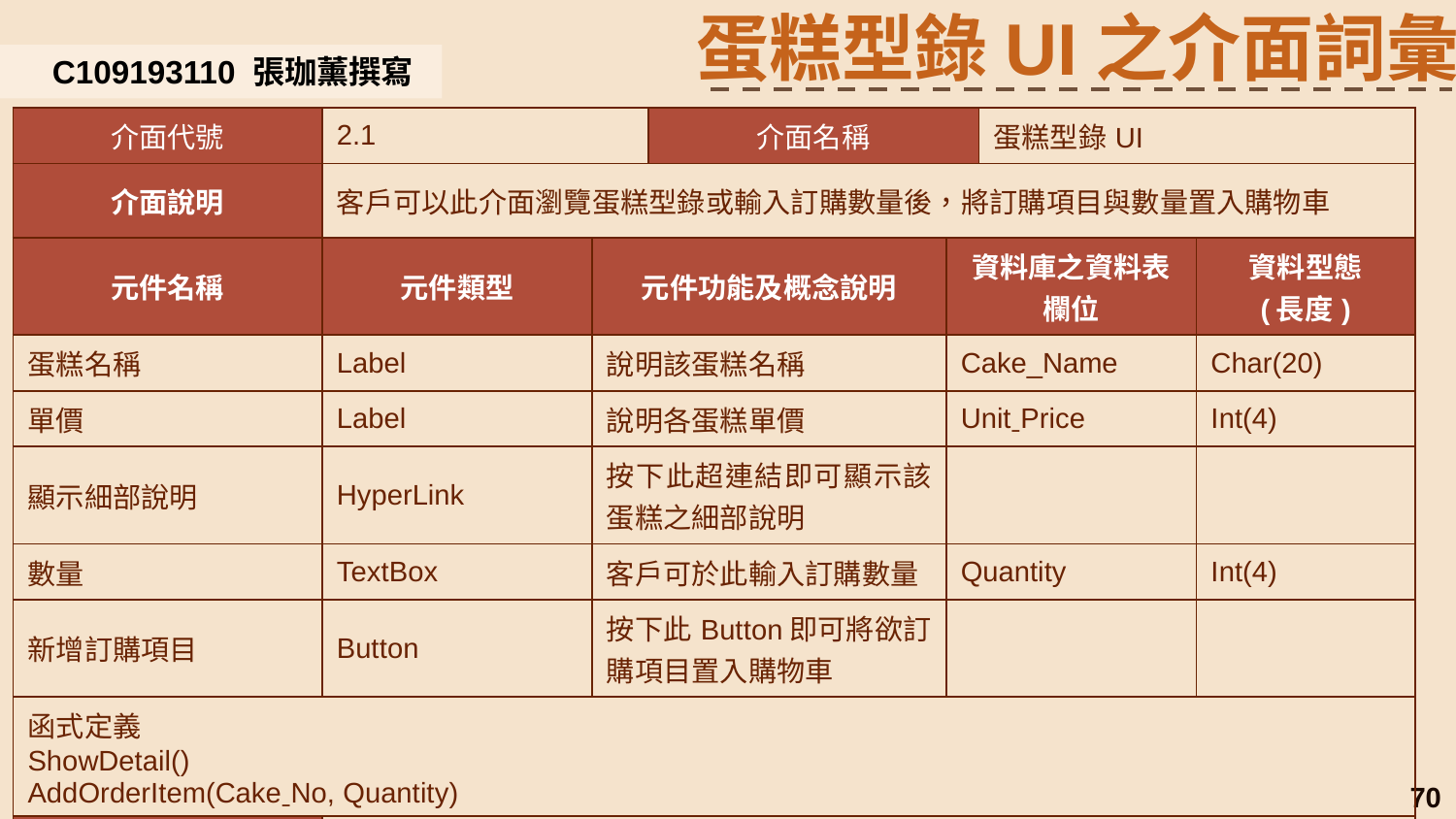

蛋糕型錄UI之介面詞彙

C109193110 張珈薰撰寫
| 介面代號 | 2.1 |  | 介面名稱 |  | 蛋糕型錄UI |  |
| --- | --- | --- | --- | --- | --- | --- |
| 介面說明 | 客戶可以此介面瀏覽蛋糕型錄或輸入訂購數量後，將訂購項目與數量置入購物車 |  |  |  |  |  |
| 元件名稱 | 元件類型 | 元件功能及概念說明 | 元件功能及概念說明 | 資料庫之資料表欄位 | 資料庫之資料表欄位 | 資料型態 (長度) |
| 蛋糕名稱 | Label | 說明該蛋糕名稱 | 說明此次訂購之訂單編號 | Cake\_Name | OrderˍNo | Char(20) |
| 單價 | Label | 說明各蛋糕單價 | 說明此次訂購之訂單日期 | UnitˍPrice | OrderˍDate | Int(4) |
| 顯示細部說明 | HyperLink | 按下此超連結即可顯示該蛋糕之細部說明 | 說明客戶帳號 |  | CustomerˍID |  |
| 數量 | TextBox | 客戶可於此輸入訂購數量 | 說明客戶姓名 | Quantity | CustomerˍName | Int(4) |
| 新增訂購項目 | Button | 按下此Button即可將欲訂購項目置入購物車 | 說明客戶聯絡電話 |  |  |  |
| 函式定義 ShowDetail() AddOrderItem(CakeˍNo, Quantity) |  |  | 說明客戶電子郵件 |  |  |  |
| 限制與註解 | 若客戶輸入之訂購數量不符合資料型態和長度，則無法新增訂購項目 |  | 說明該蛋糕編號 |  |  |  |
70